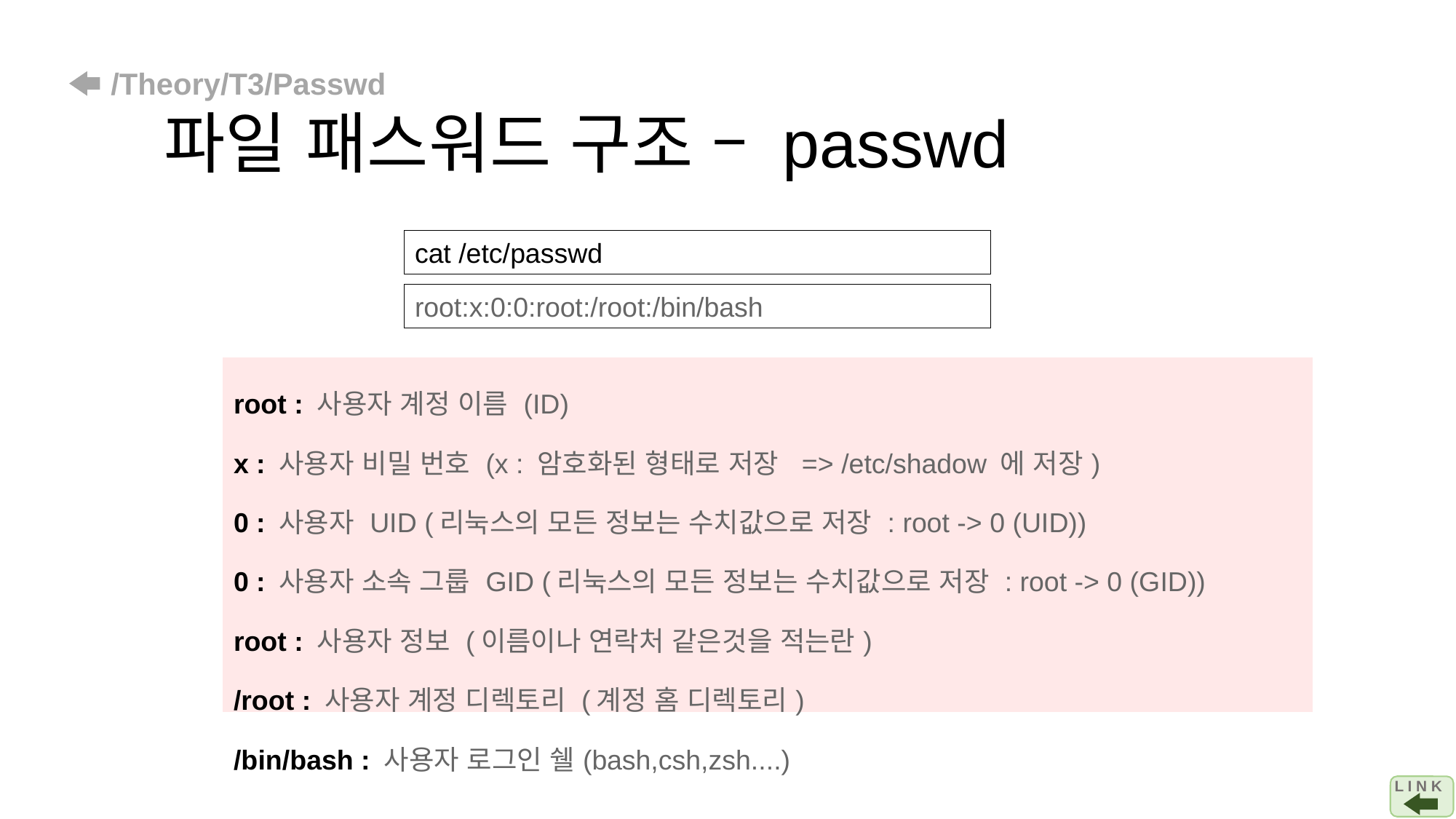

# /Theory/T3/Passwd 파일 패스워드 구조 – passwd

cat /etc/passwd
root:x:0:0:root:/root:/bin/bash
| root : 사용자 계정 이름 (ID) x : 사용자 비밀 번호 (x : 암호화된 형태로 저장 => /etc/shadow 에 저장) 0 : 사용자 UID (리눅스의 모든 정보는 수치값으로 저장 : root -> 0 (UID)) 0 : 사용자 소속 그룹 GID (리눅스의 모든 정보는 수치값으로 저장 : root -> 0 (GID)) root : 사용자 정보 (이름이나 연락처 같은것을 적는란) /root : 사용자 계정 디렉토리 (계정 홈 디렉토리)  /bin/bash : 사용자 로그인 쉘(bash,csh,zsh....) |
| --- |
L I N K